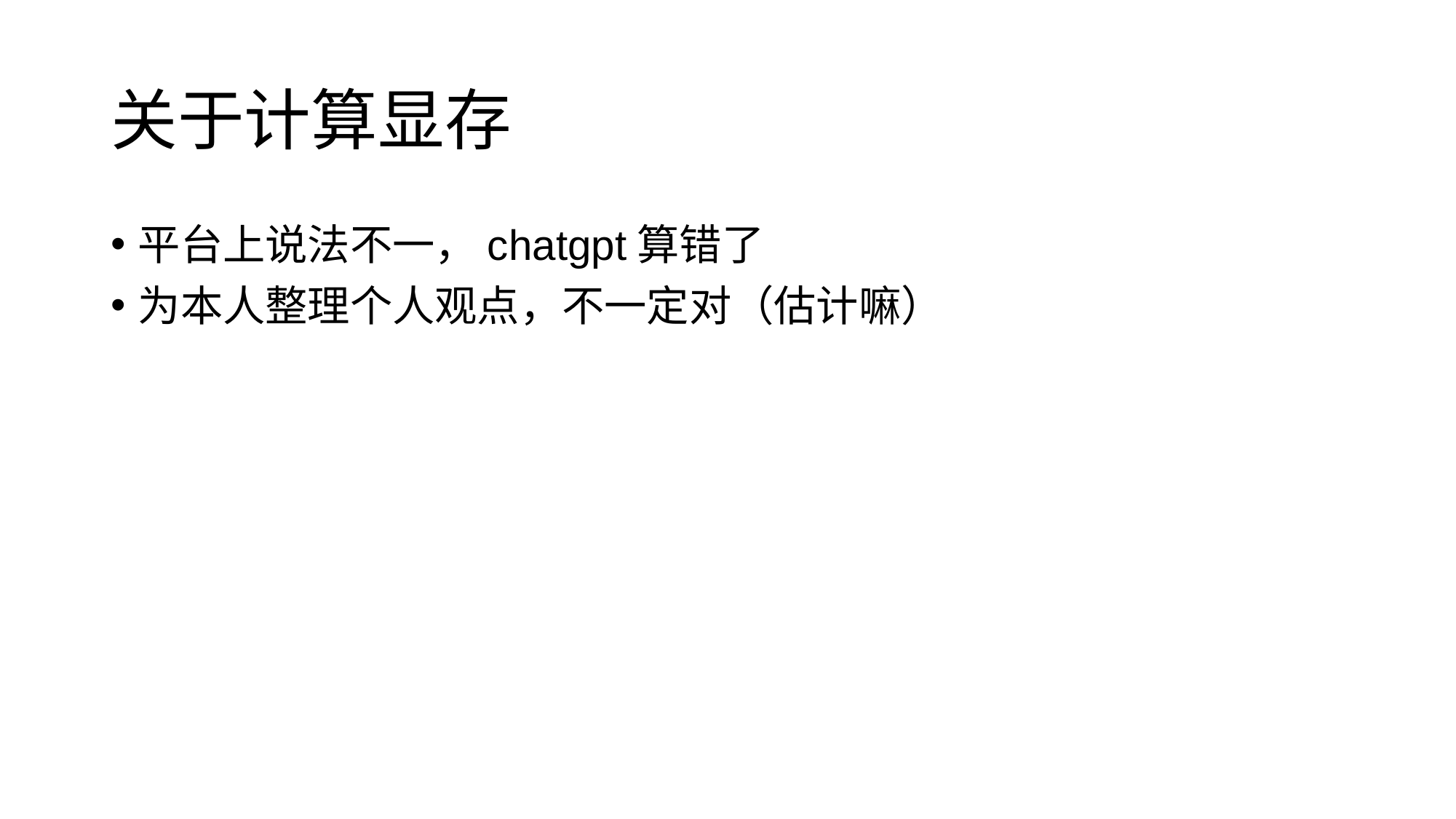

# 关于计算显存
平台上说法不一，chatgpt算错了
为本人整理个人观点，不一定对（估计嘛）